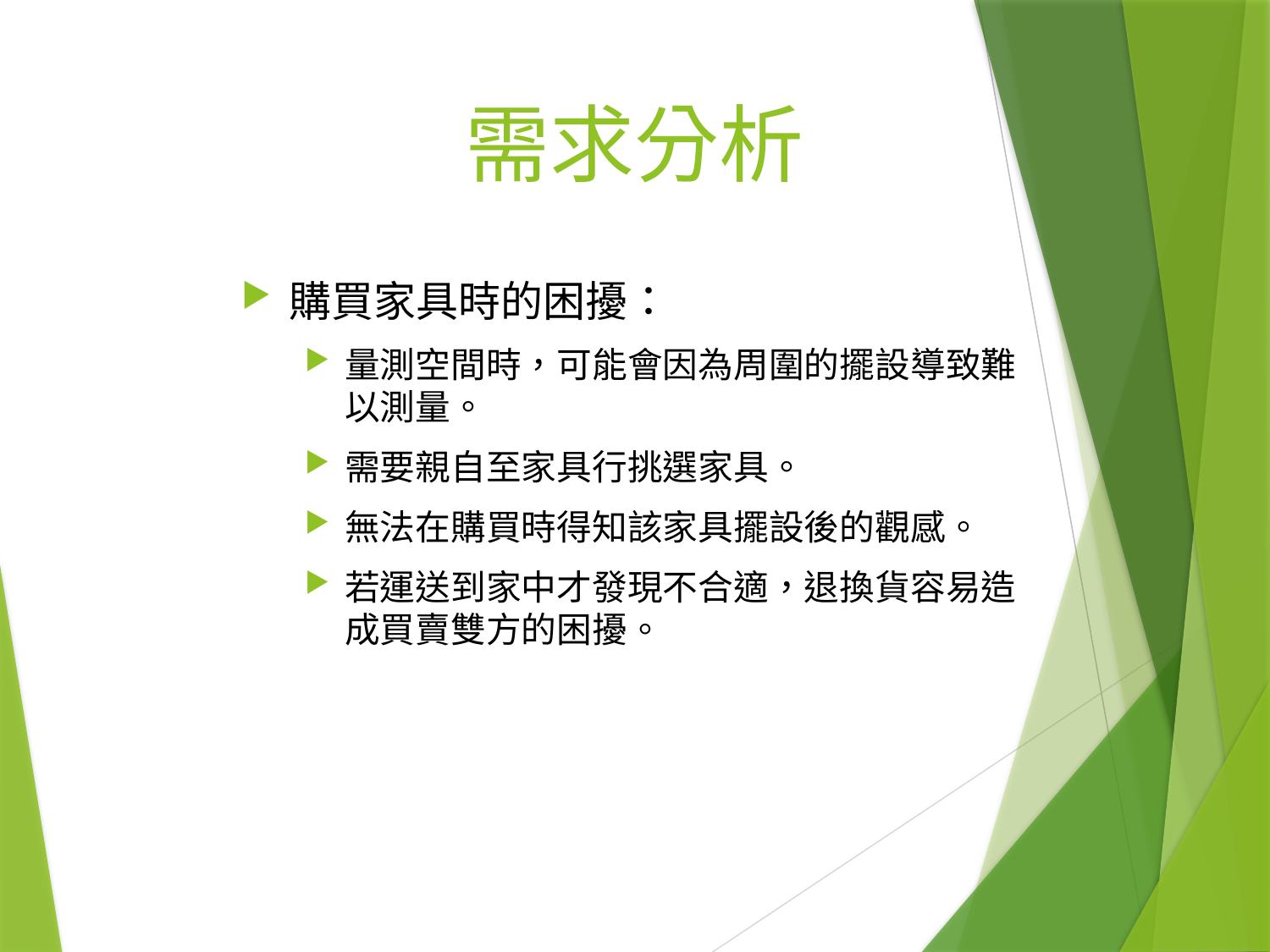

# 需求分析
購買家具時的困擾：
量測空間時，可能會因為周圍的擺設導致難以測量。
需要親自至家具行挑選家具。
無法在購買時得知該家具擺設後的觀感。
若運送到家中才發現不合適，退換貨容易造成買賣雙方的困擾。